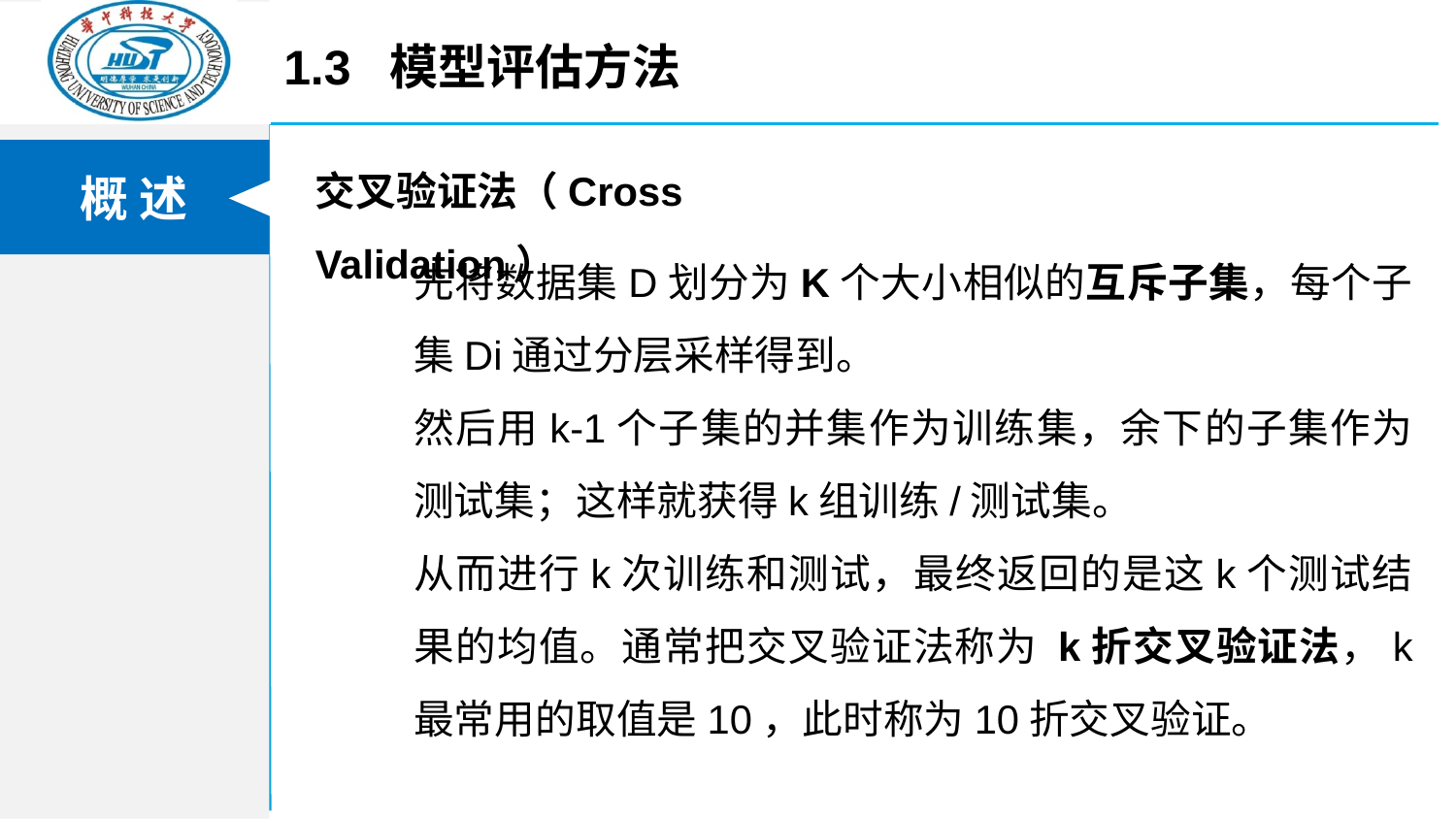

1.3  模型评估方法
交叉验证法（Cross Validation）
先将数据集D划分为K个大小相似的互斥子集，每个子集Di通过分层采样得到。
然后用k-1个子集的并集作为训练集，余下的子集作为测试集；这样就获得k组训练/测试集。
从而进行k次训练和测试，最终返回的是这k个测试结果的均值。通常把交叉验证法称为 k折交叉验证法，k 最常用的取值是10，此时称为10折交叉验证。